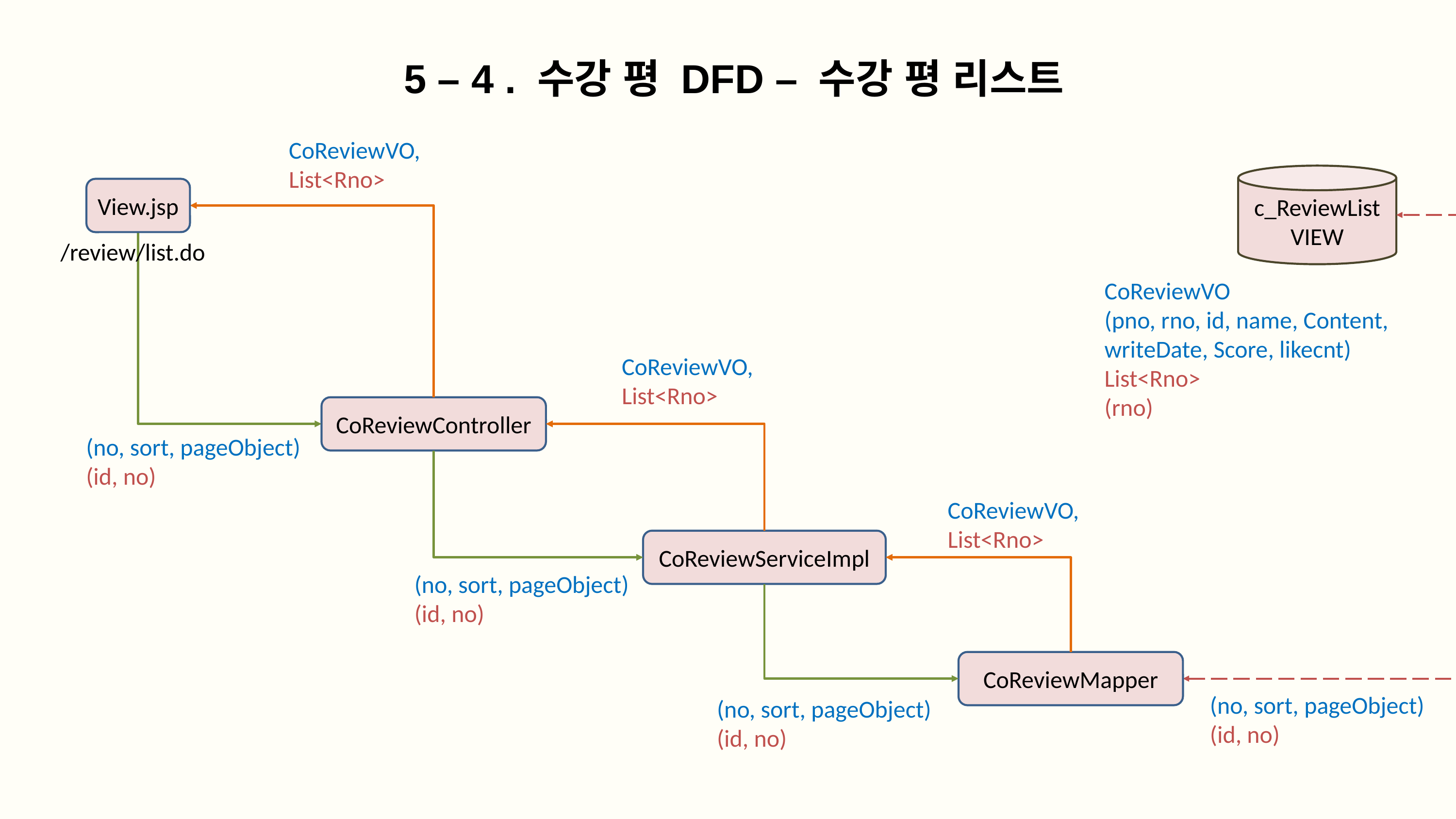

5 – 4 . 수강 평 DFD – 수강 평 리스트
CoReviewVO,
List<Rno>
c_ReviewList
VIEW
View.jsp
/review/list.do
CoReviewVO
(pno, rno, id, name, Content,
writeDate, Score, likecnt)
List<Rno>
(rno)
CoReviewVO,
List<Rno>
CoReviewController
(no, sort, pageObject)
(id, no)
CoReviewVO,
List<Rno>
CoReviewServiceImpl
(no, sort, pageObject)
(id, no)
CoReviewMapper
(no, sort, pageObject)
(id, no)
(no, sort, pageObject)
(id, no)